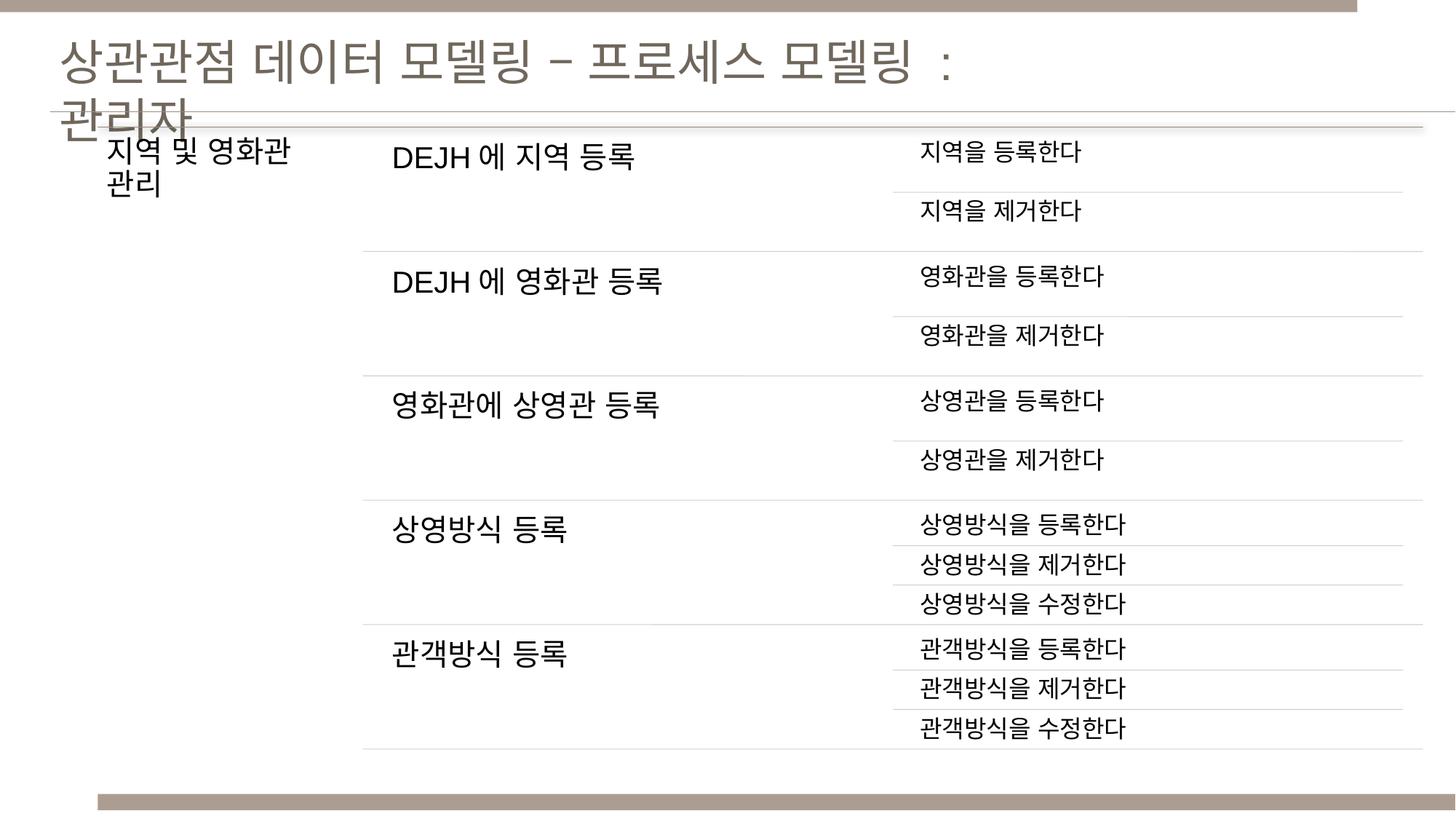

상관관점 데이터 모델링 – 프로세스 모델링 : 관리자
지역 및 영화관 관리
DEJH에 지역 등록
지역을 등록한다
지역을 제거한다
DEJH에 영화관 등록
영화관을 등록한다
영화관을 제거한다
영화관에 상영관 등록
상영관을 등록한다
상영관을 제거한다
상영방식 등록
상영방식을 등록한다
상영방식을 제거한다
상영방식을 수정한다
관객방식 등록
관객방식을 등록한다
관객방식을 제거한다
관객방식을 수정한다